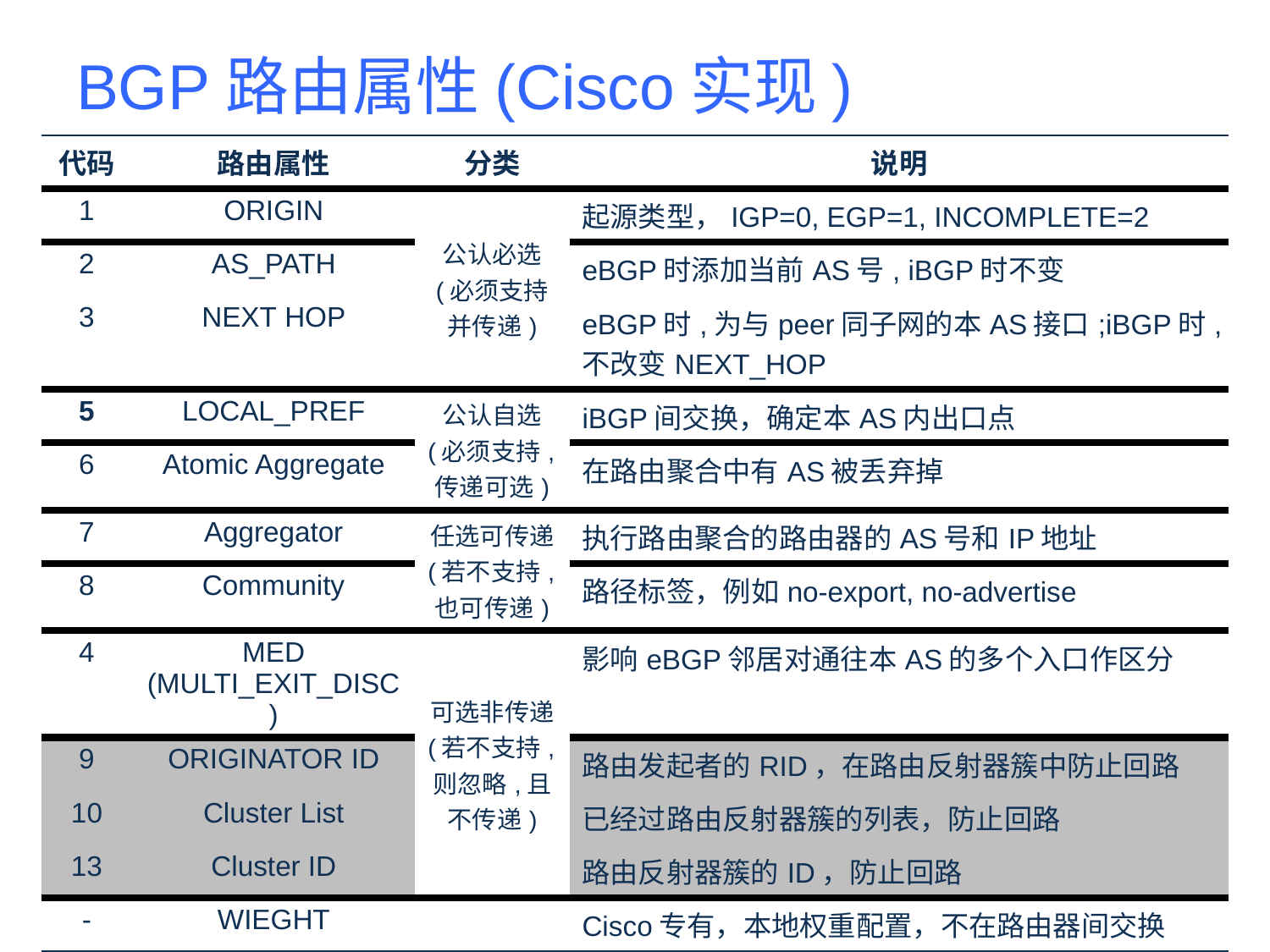

# BGP路由属性(Cisco实现)
| 代码 | 路由属性 | 分类 | 说明 |
| --- | --- | --- | --- |
| 1 | ORIGIN | 公认必选 (必须支持并传递) | 起源类型，IGP=0, EGP=1, INCOMPLETE=2 |
| 2 | AS\_PATH |  | eBGP时添加当前AS号, iBGP时不变 |
| 3 | NEXT HOP |  | eBGP时,为与peer同子网的本AS接口;iBGP时,不改变NEXT\_HOP |
| 5 | LOCAL\_PREF | 公认自选 (必须支持,传递可选) | iBGP间交换，确定本AS内出口点 |
| 6 | Atomic Aggregate |  | 在路由聚合中有AS被丢弃掉 |
| 7 | Aggregator | 任选可传递 (若不支持,也可传递) | 执行路由聚合的路由器的AS号和IP地址 |
| 8 | Community |  | 路径标签，例如no-export, no-advertise |
| 4 | MED (MULTI\_EXIT\_DISC) | 可选非传递 (若不支持,则忽略,且不传递) | 影响eBGP邻居对通往本AS的多个入口作区分 |
| 9 | ORIGINATOR ID |  | 路由发起者的RID，在路由反射器簇中防止回路 |
| 10 | Cluster List |  | 已经过路由反射器簇的列表，防止回路 |
| 13 | Cluster ID |  | 路由反射器簇的ID，防止回路 |
| - | WIEGHT |  | Cisco专有，本地权重配置，不在路由器间交换 |
HIT ComNet-II
18